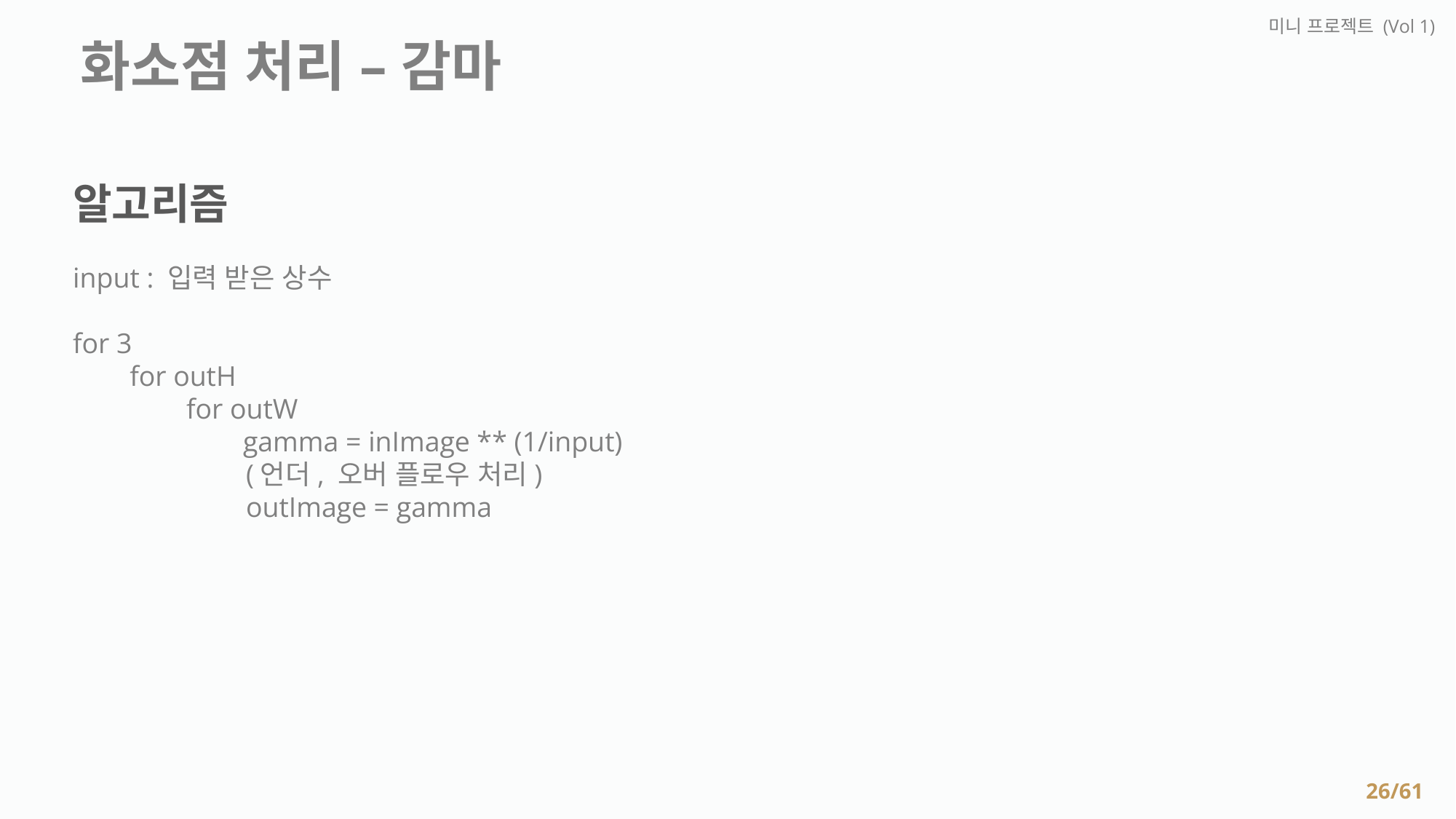

미니 프로젝트 (Vol 1)
    화소점 처리 – 감마
알고리즘

input : 입력 받은 상수

for 3
        for outH
                for outW
                        gamma = inImage ** (1/input)
	         (언더, 오버 플로우 처리)
	         outImage = gamma
26/61